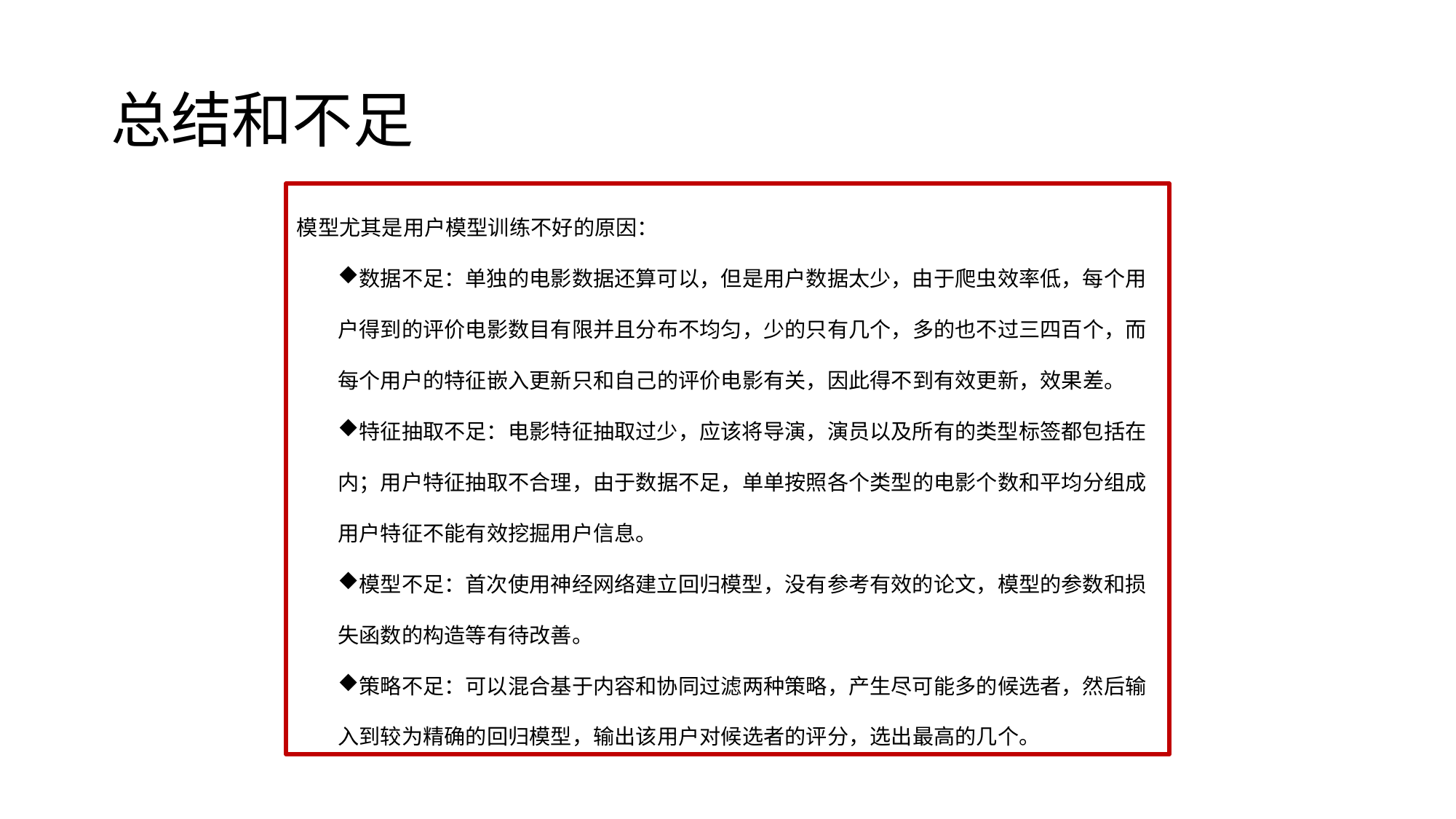

# 总结和不足
模型尤其是用户模型训练不好的原因：
数据不足：单独的电影数据还算可以，但是用户数据太少，由于爬虫效率低，每个用户得到的评价电影数目有限并且分布不均匀，少的只有几个，多的也不过三四百个，而每个用户的特征嵌入更新只和自己的评价电影有关，因此得不到有效更新，效果差。
特征抽取不足：电影特征抽取过少，应该将导演，演员以及所有的类型标签都包括在内；用户特征抽取不合理，由于数据不足，单单按照各个类型的电影个数和平均分组成用户特征不能有效挖掘用户信息。
模型不足：首次使用神经网络建立回归模型，没有参考有效的论文，模型的参数和损失函数的构造等有待改善。
策略不足：可以混合基于内容和协同过滤两种策略，产生尽可能多的候选者，然后输入到较为精确的回归模型，输出该用户对候选者的评分，选出最高的几个。